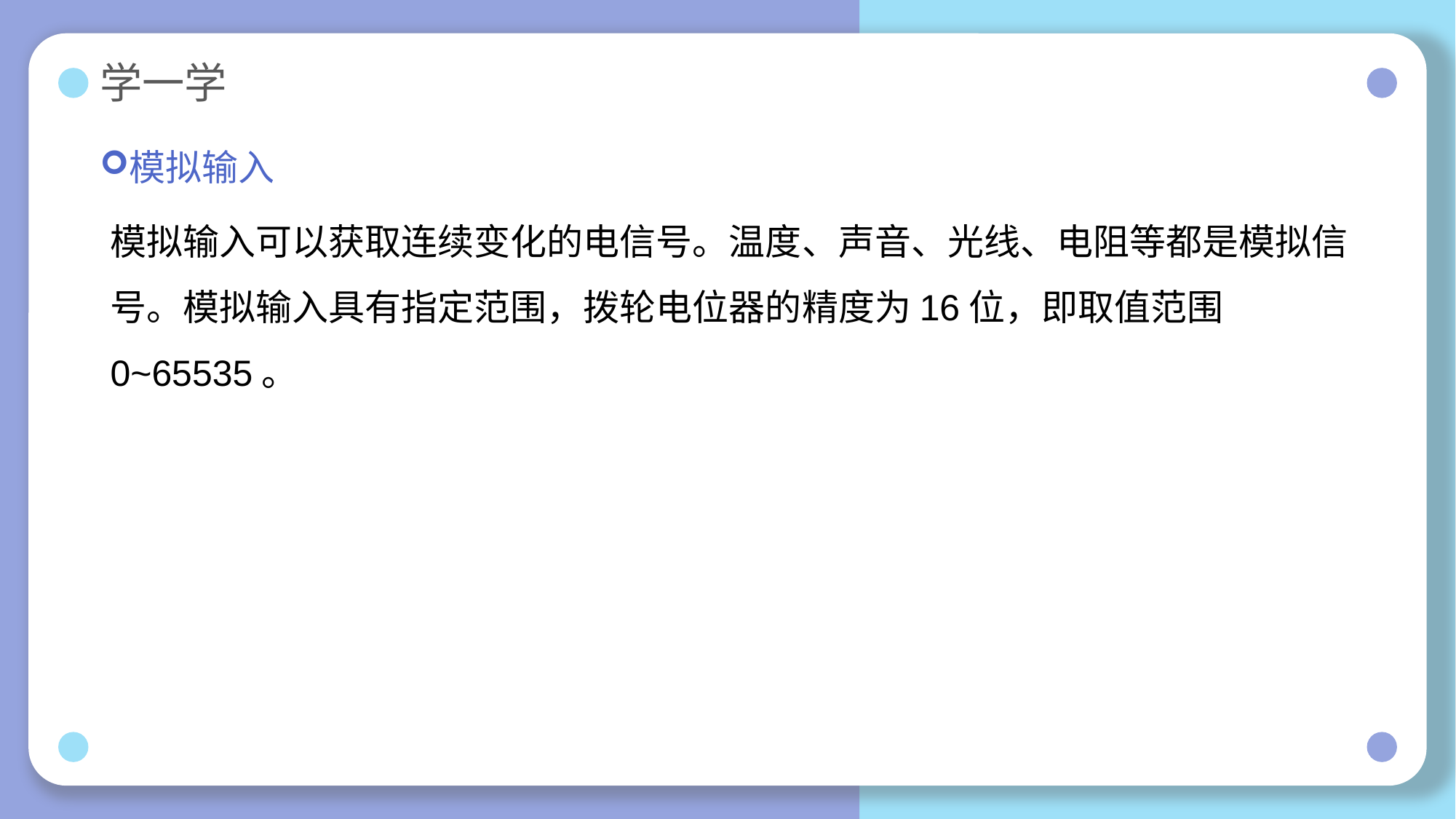

# 学一学
模拟输入

模拟输入可以获取连续变化的电信号。温度、声音、光线、电阻等都是模拟信号。模拟输入具有指定范围，拨轮电位器的精度为16位，即取值范围0~65535。